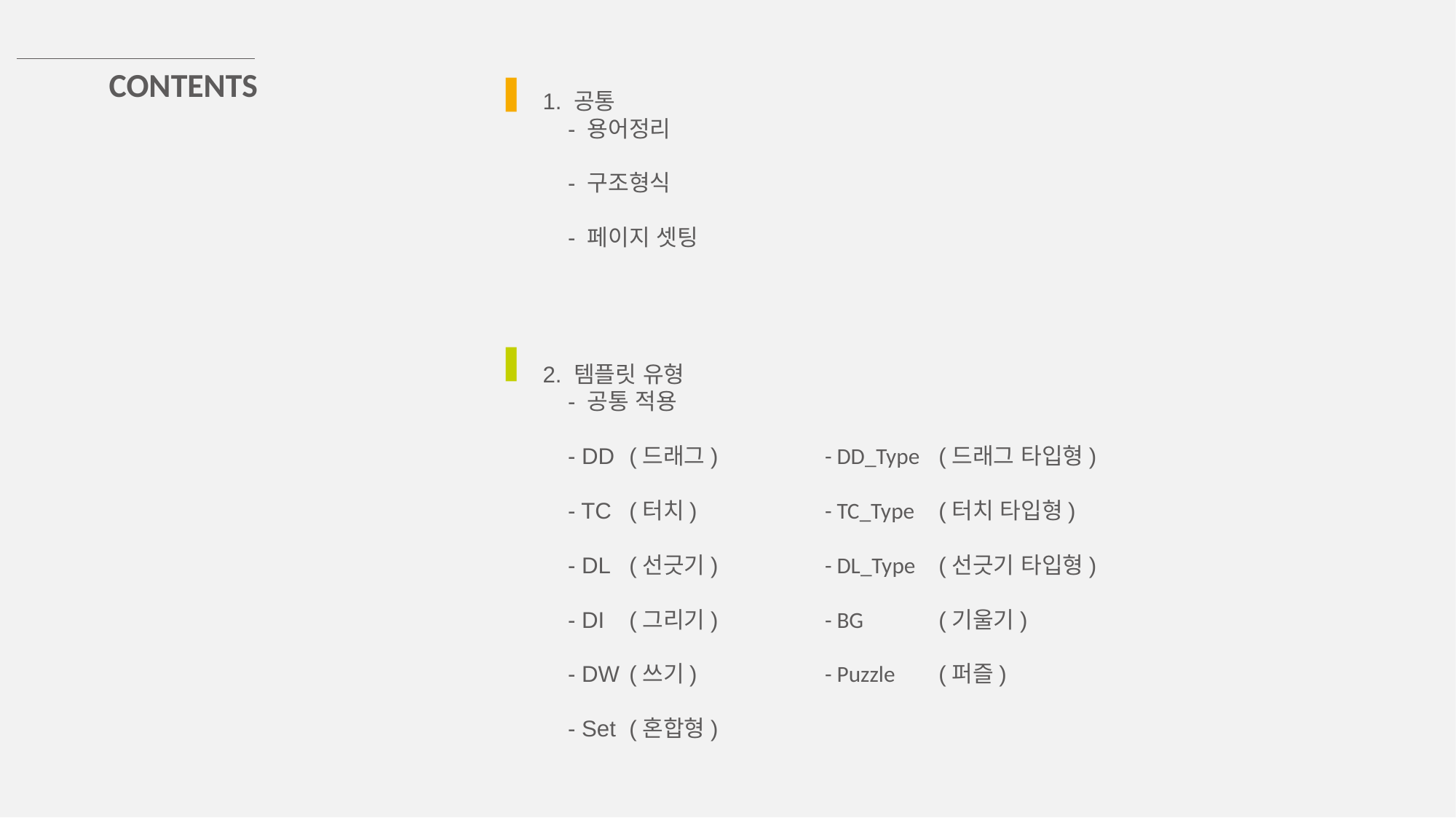

1. 공통

2. 템플릿 유형

- 용어정리
- 구조형식
- 페이지 셋팅

- 공통 적용
- DD
- TC
- DL
- DI
- DW
- Set

(드래그)
(터치)
(선긋기)
(그리기)
(쓰기)
(혼합형)

- DD_Type
- TC_Type
- DL_Type
- BG
- Puzzle

(드래그 타입형)
(터치 타입형)
(선긋기 타입형)
(기울기)
(퍼즐)
CONTENTS